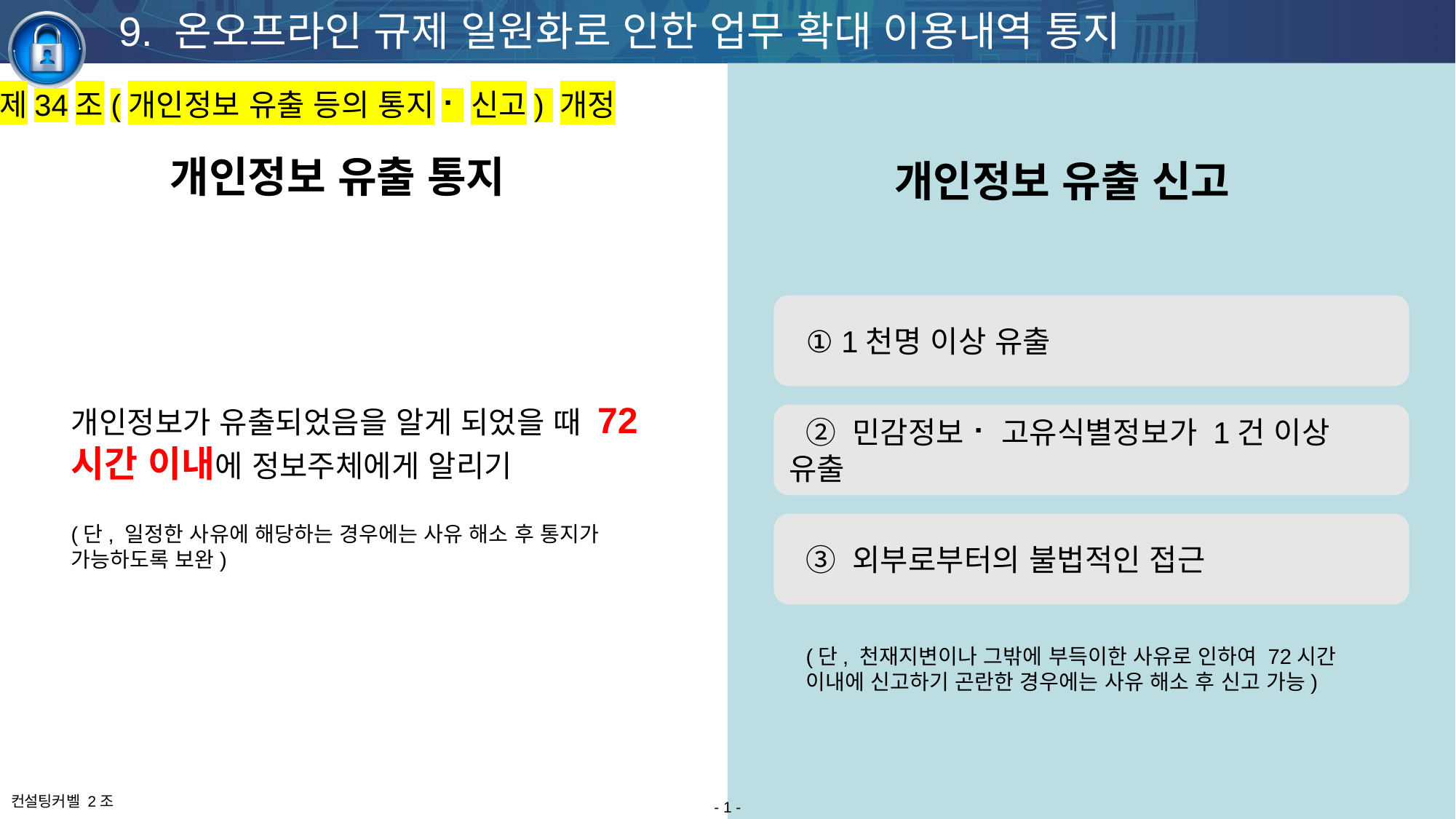

9. 온오프라인 규제 일원화로 인한 업무 확대 이용내역 통지

제34조(개인정보 유출 등의 통지⠂신고) 개정
개인정보 유출 통지
개인정보 유출 신고
  ① 1천명 이상 유출
개인정보가 유출되었음을 알게 되었을 때 72시간 이내에 정보주체에게 알리기

(단, 일정한 사유에 해당하는 경우에는 사유 해소 후 통지가 가능하도록 보완)
  ② 민감정보⠂고유식별정보가 1건 이상 유출
  ③ 외부로부터의 불법적인 접근
(단, 천재지변이나 그밖에 부득이한 사유로 인하여 72시간 이내에 신고하기 곤란한 경우에는 사유 해소 후 신고 가능)
- 1 -
소제목을 입력하세요